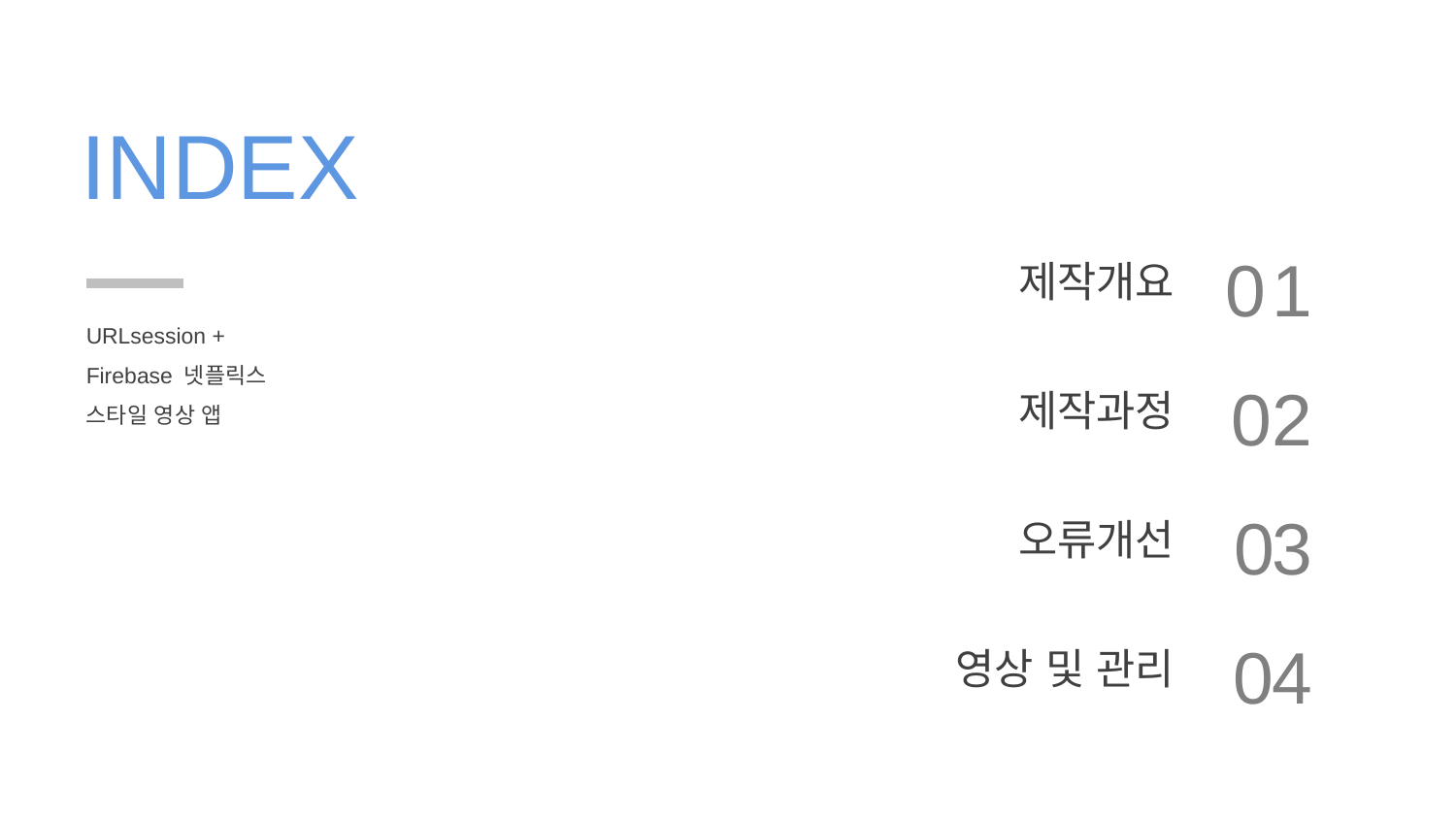

INDEX
제작개요
01
URLsession + Firebase 넷플릭스 스타일 영상 앱
제작과정
02
오류개선
03
영상 및 관리
04